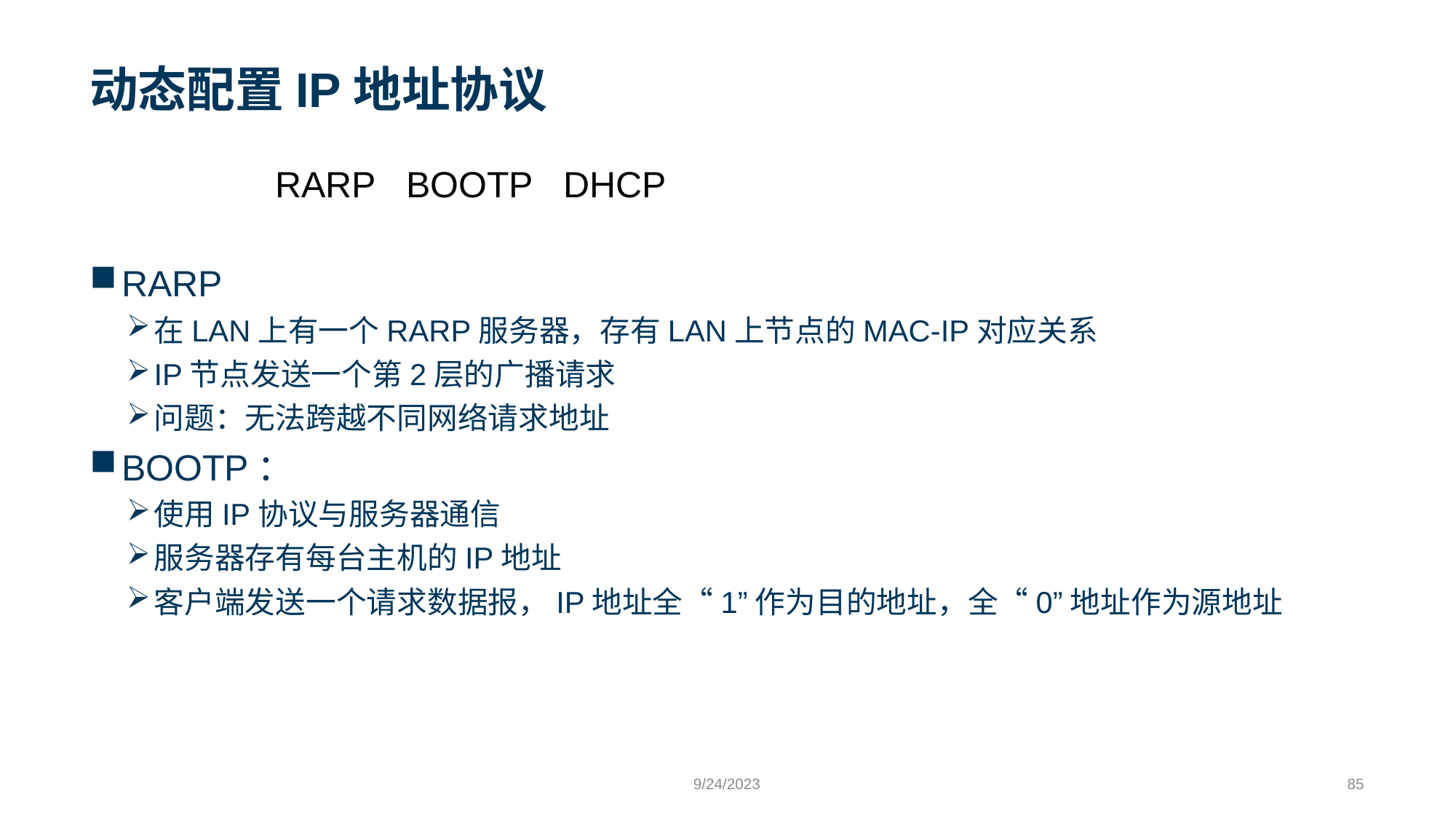

# 动态配置IP地址协议
RARP   BOOTP   DHCP
RARP
在LAN上有一个RARP服务器，存有LAN上节点的MAC-IP对应关系
IP节点发送一个第2层的广播请求
问题：无法跨越不同网络请求地址
BOOTP：
使用IP协议与服务器通信
服务器存有每台主机的IP地址
客户端发送一个请求数据报，IP地址全“1”作为目的地址，全“0”地址作为源地址

9/24/2023
85